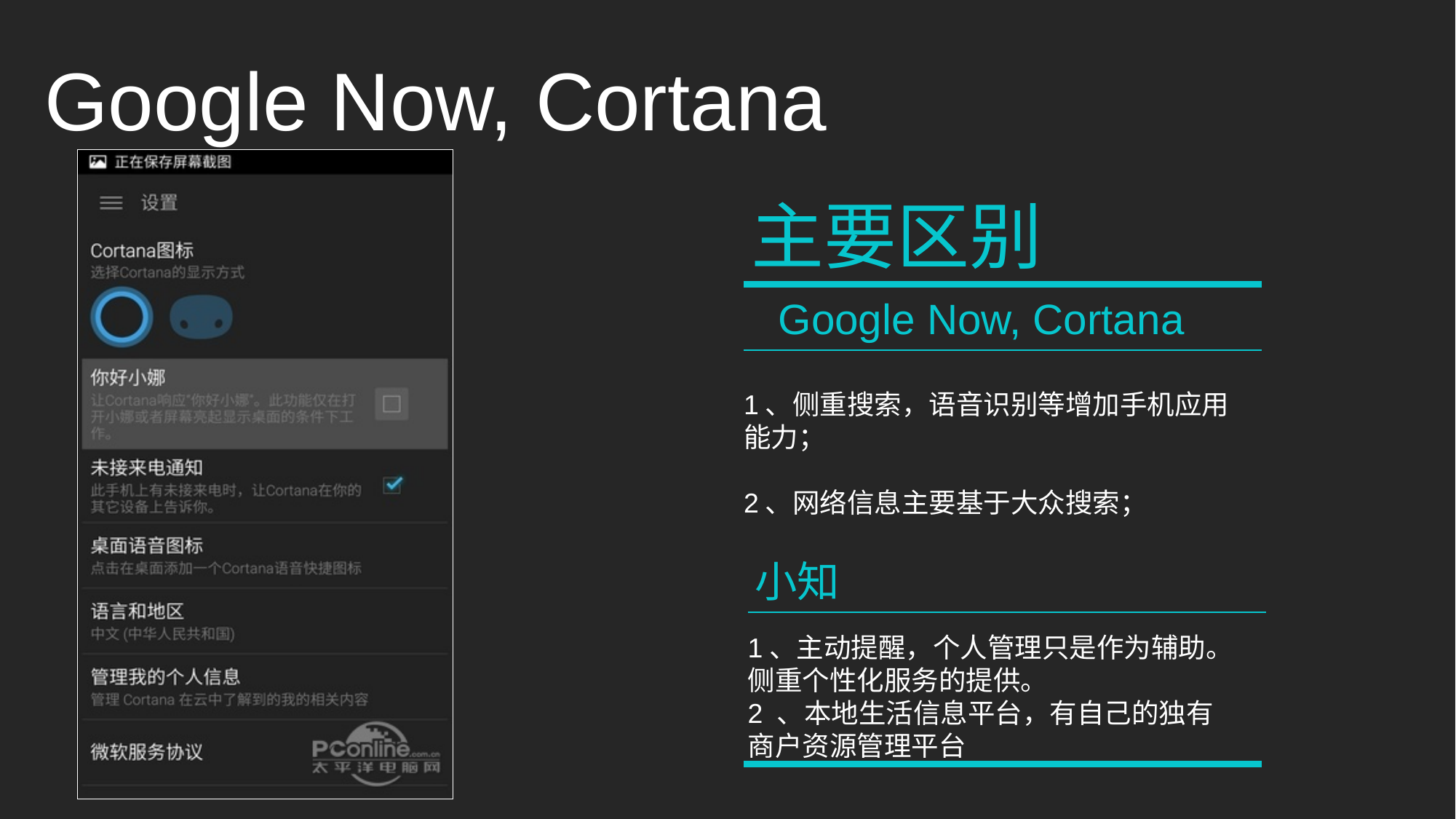

Google Now, Cortana

### Chart

| Category | 逼格PPT |
|---|---|
| 类别 1 | 2.4 |
| 类别 2 | 4.4 |
| 类别 3 | 1.8 |
| 类别 4 | 2.8 |
主要区别
Google Now, Cortana
1、侧重搜索，语音识别等增加手机应用能力；

2、网络信息主要基于大众搜索；
小知
1、主动提醒，个人管理只是作为辅助。
侧重个性化服务的提供。
2 、本地生活信息平台，有自己的独有商户资源管理平台